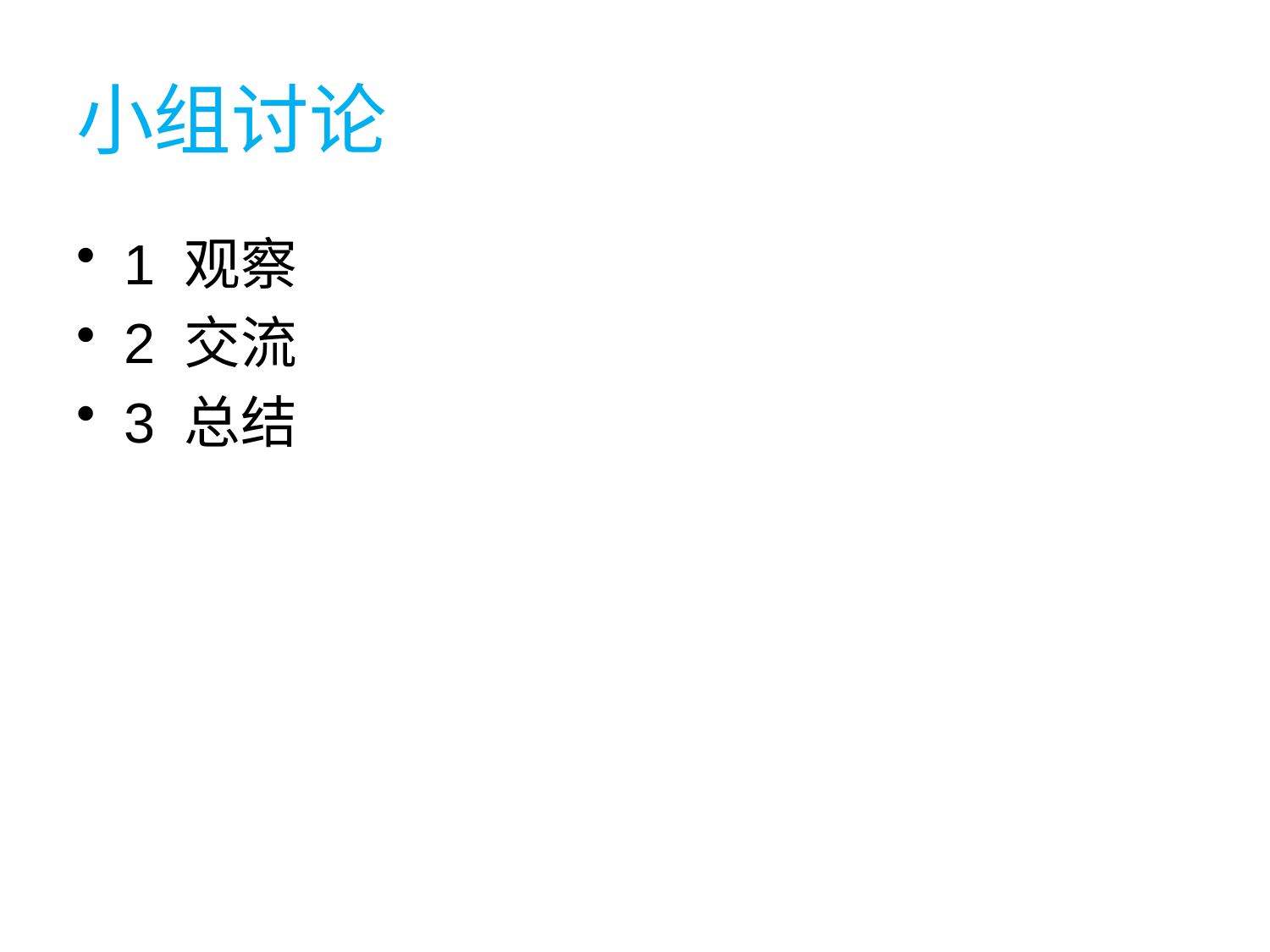

# 小组讨论
1 观察
2 交流
3 总结